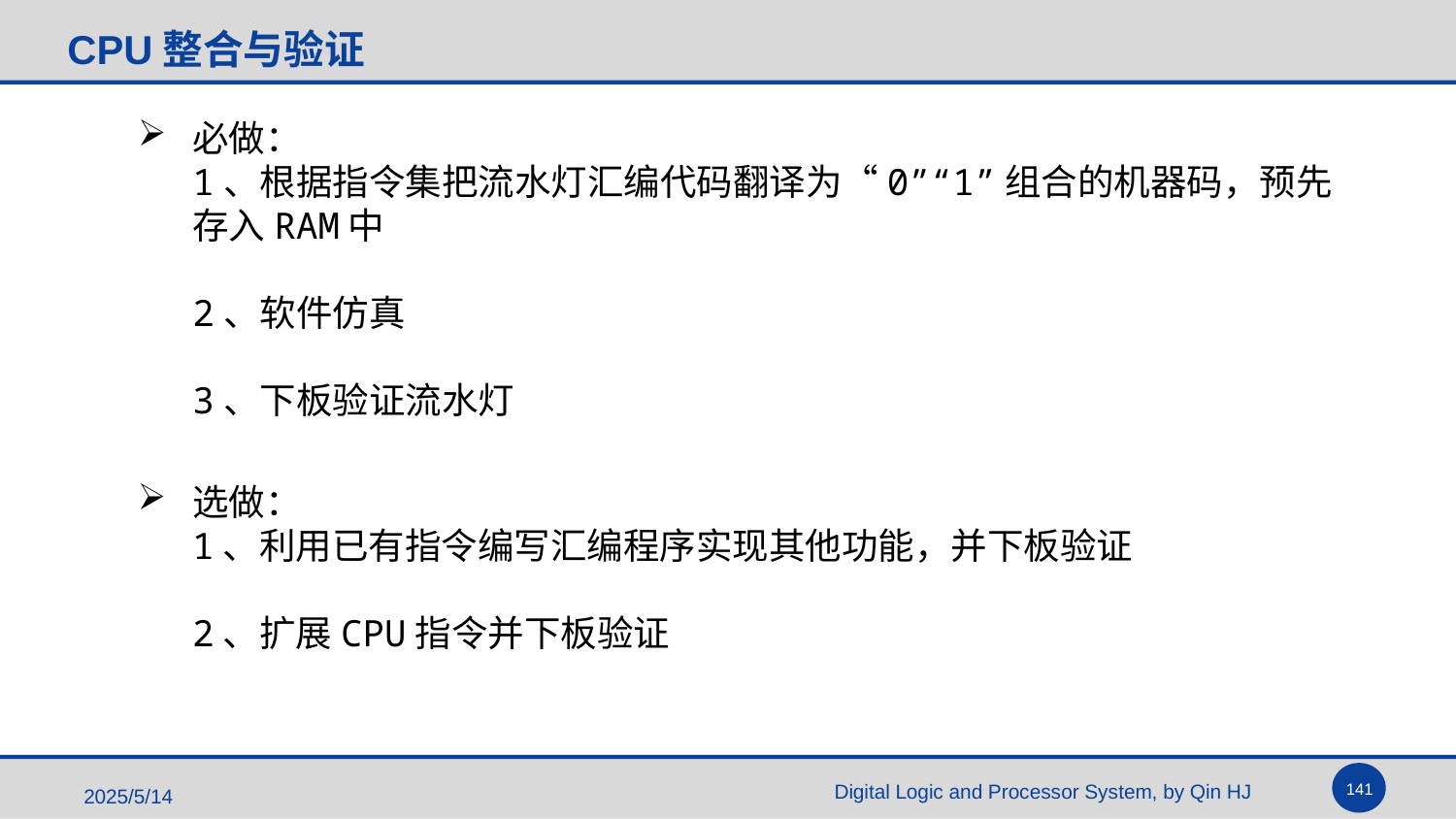

# CPU整合与验证
必做：
1、根据指令集把流水灯汇编代码翻译为“0”“1”组合的机器码，预先存入RAM中
2、软件仿真
3、下板验证流水灯
选做：
1、利用已有指令编写汇编程序实现其他功能，并下板验证
2、扩展CPU指令并下板验证
141
2025/5/14